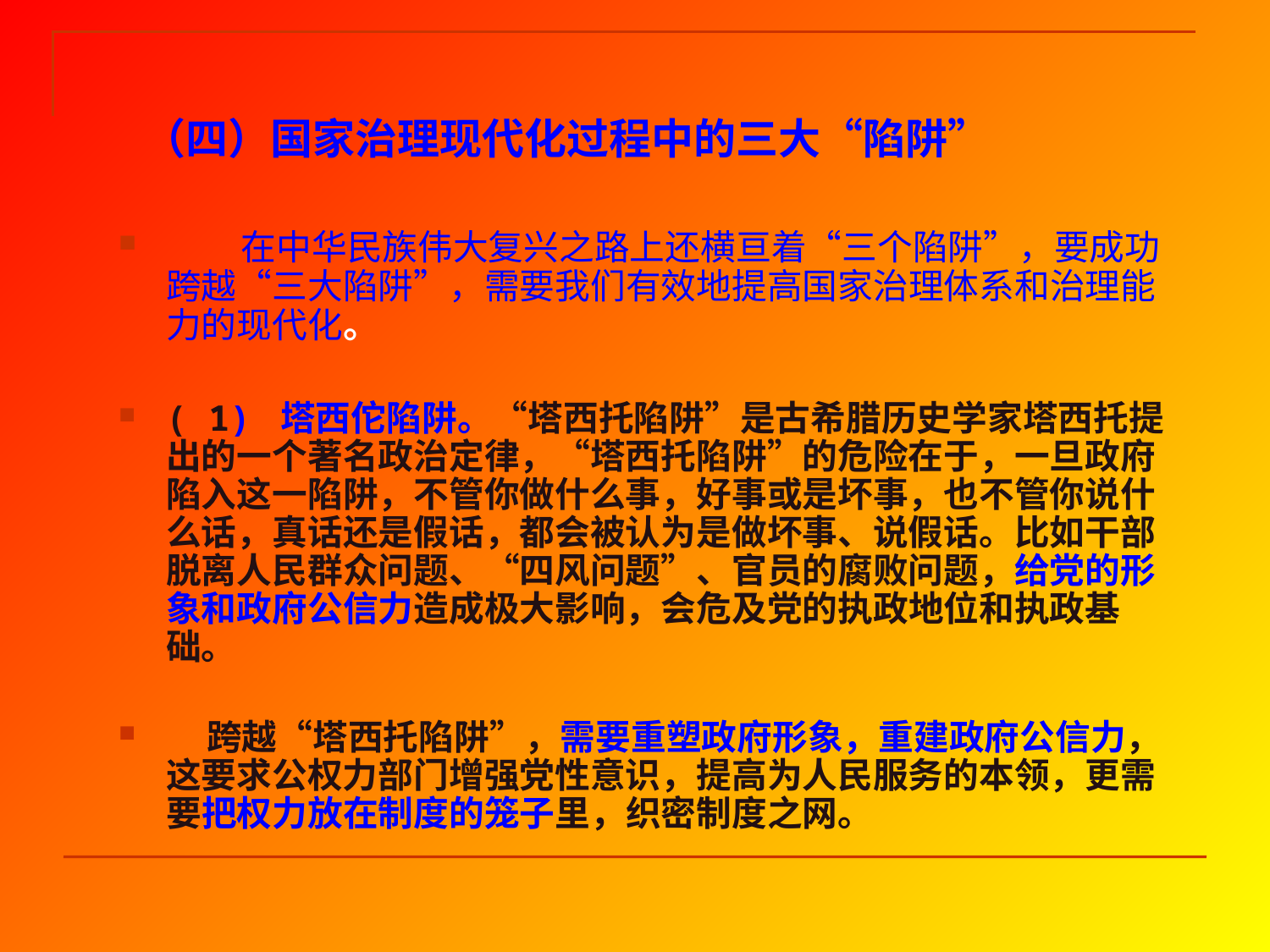

# （四）国家治理现代化过程中的三大“陷阱”
        在中华民族伟大复兴之路上还横亘着“三个陷阱”，要成功跨越“三大陷阱”，需要我们有效地提高国家治理体系和治理能力的现代化。

( 1) 塔西佗陷阱。“塔西托陷阱”是古希腊历史学家塔西托提出的一个著名政治定律，“塔西托陷阱”的危险在于，一旦政府陷入这一陷阱，不管你做什么事，好事或是坏事，也不管你说什么话，真话还是假话，都会被认为是做坏事、说假话。比如干部脱离人民群众问题、“四风问题”、官员的腐败问题，给党的形象和政府公信力造成极大影响，会危及党的执政地位和执政基础。

    跨越“塔西托陷阱”，需要重塑政府形象，重建政府公信力，这要求公权力部门增强党性意识，提高为人民服务的本领，更需要把权力放在制度的笼子里，织密制度之网。